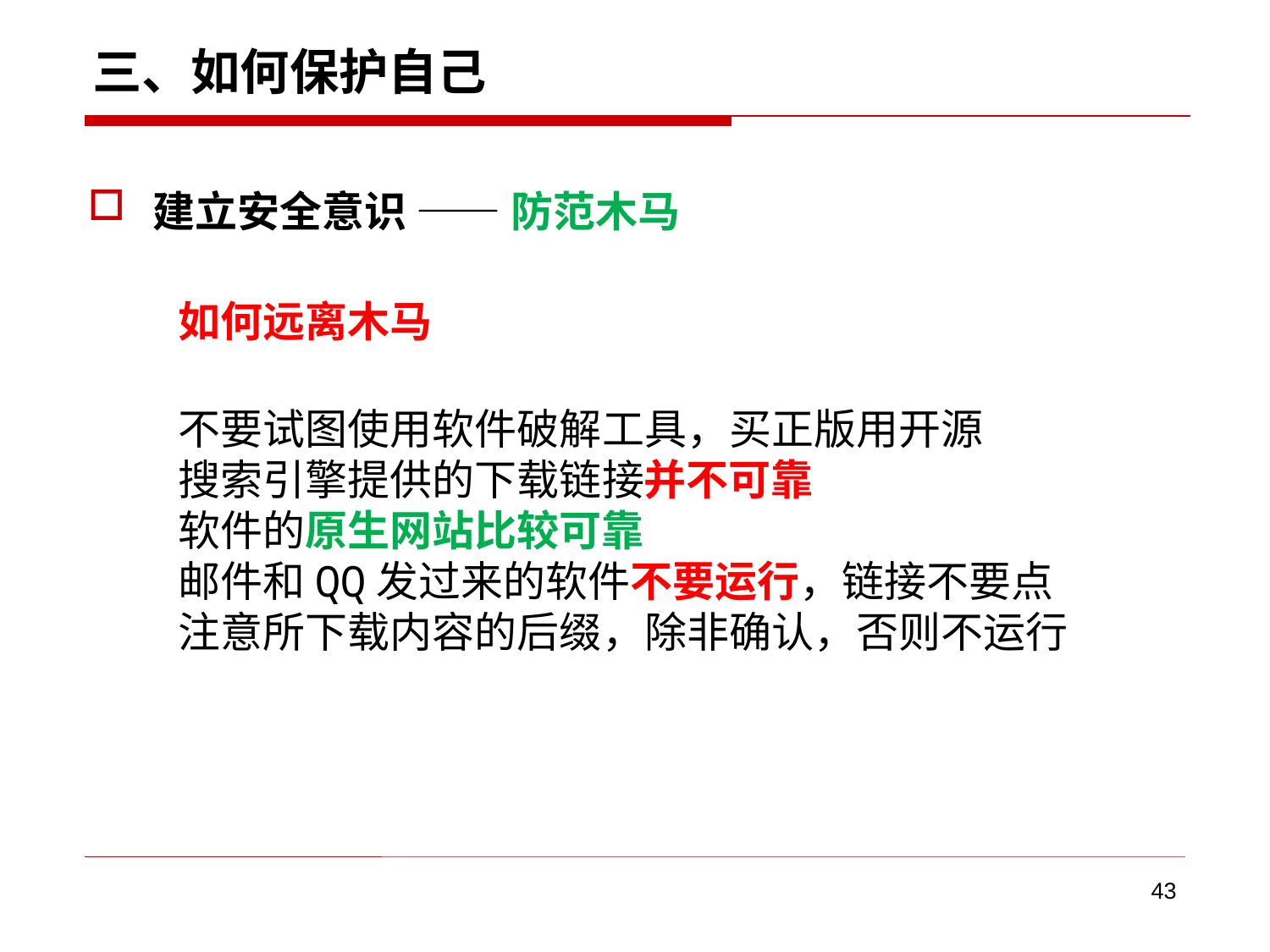

# 三、如何保护自己
建立安全意识 —— 防范木马
如何远离木马
不要试图使用软件破解工具，买正版用开源
搜索引擎提供的下载链接并不可靠
软件的原生网站比较可靠
邮件和QQ发过来的软件不要运行，链接不要点
注意所下载内容的后缀，除非确认，否则不运行